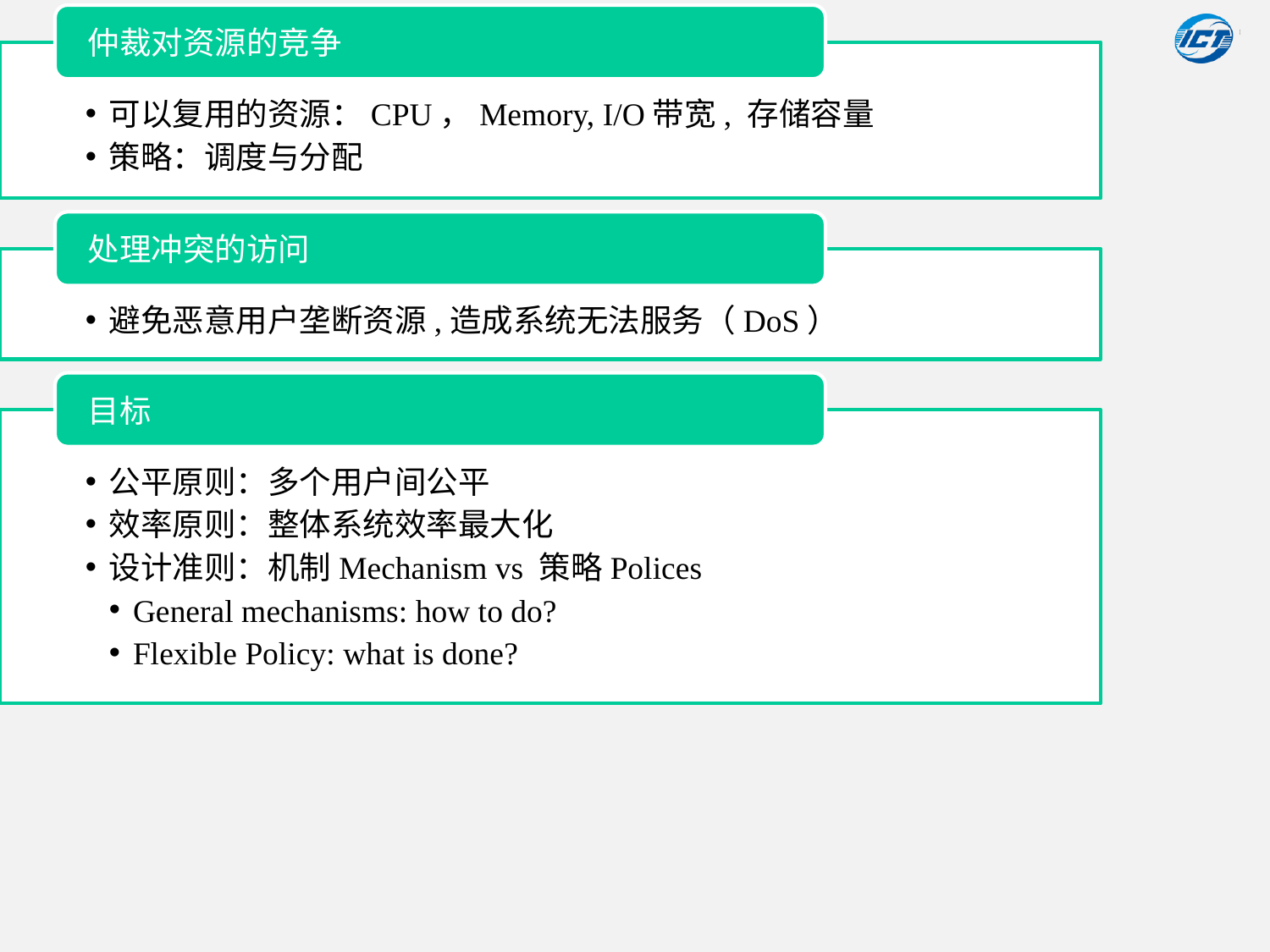

# 协调（ Coordination ）
可以复用的资源：CPU，Memory, I/O带宽, 存储容量
策略：调度与分配
仲裁对资源的竞争
避免恶意用户垄断资源,造成系统无法服务（DoS）
处理冲突的访问
公平原则：多个用户间公平
效率原则：整体系统效率最大化
设计准则：机制Mechanism vs 策略Polices
General mechanisms: how to do?
Flexible Policy: what is done?
目标